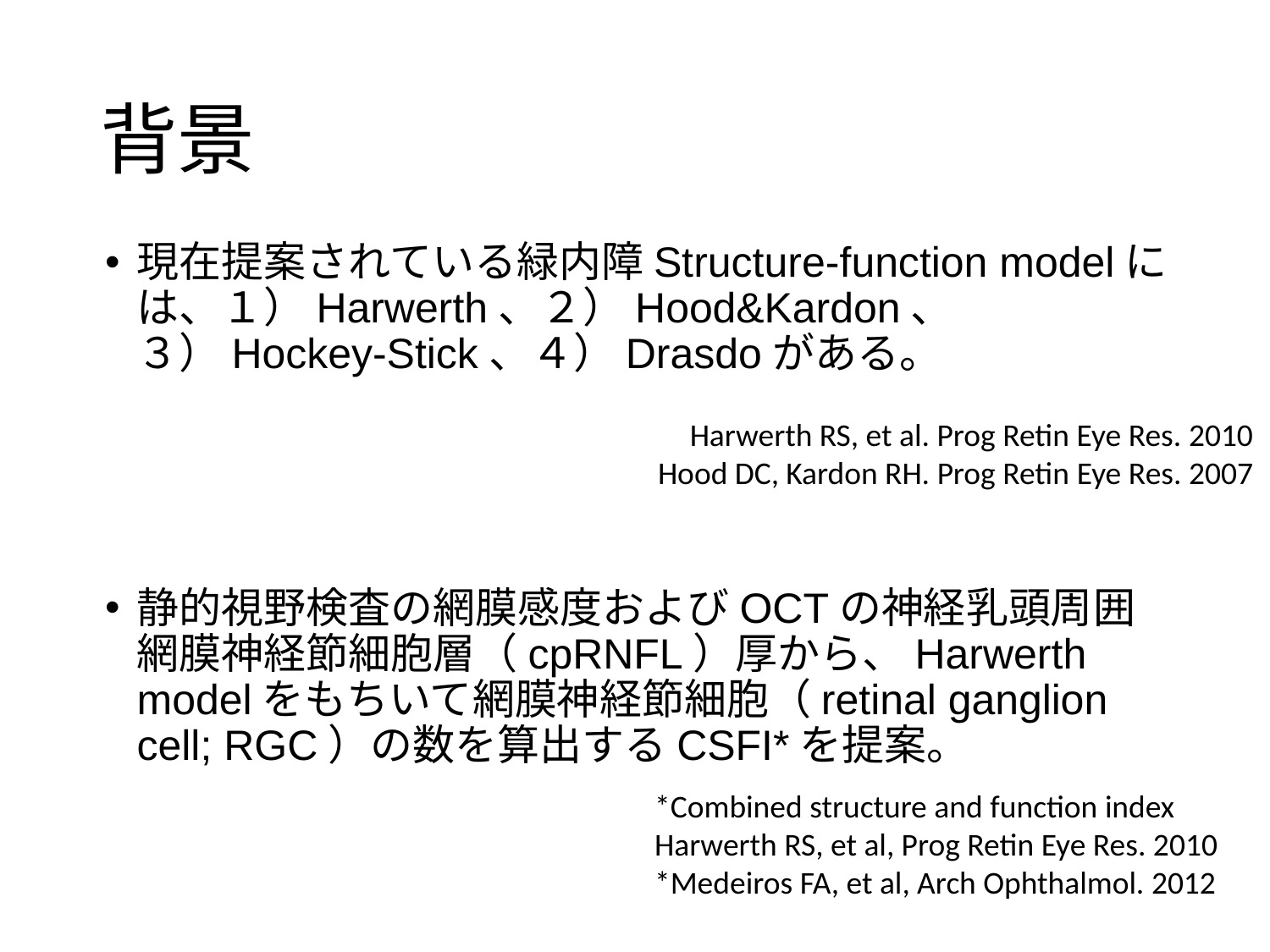

# 背景
現在提案されている緑内障Structure-function modelには、１）Harwerth、２）Hood&Kardon、３）Hockey-Stick、４）Drasdoがある。
Harwerth RS, et al. Prog Retin Eye Res. 2010
Hood DC, Kardon RH. Prog Retin Eye Res. 2007

静的視野検査の網膜感度およびOCTの神経乳頭周囲網膜神経節細胞層（cpRNFL）厚から、Harwerth modelをもちいて網膜神経節細胞（retinal ganglion cell; RGC）の数を算出するCSFI*を提案。

*Combined structure and function index
Harwerth RS, et al, Prog Retin Eye Res. 2010
*Medeiros FA, et al, Arch Ophthalmol. 2012